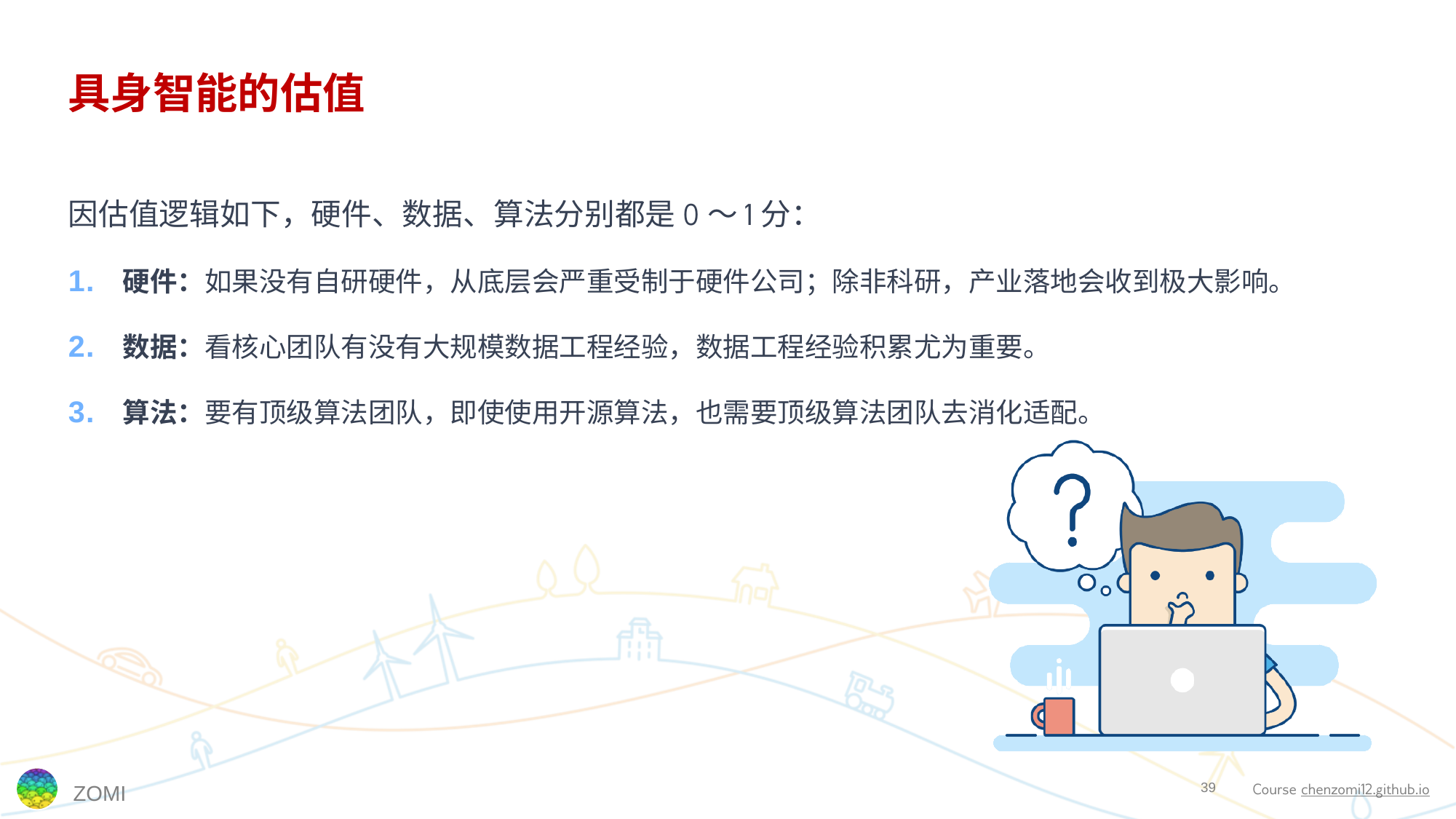

# 具身智能的估值
因估值逻辑如下，硬件、数据、算法分别都是0～1分：
硬件：如果没有自研硬件，从底层会严重受制于硬件公司；除非科研，产业落地会收到极大影响。
数据：看核心团队有没有大规模数据工程经验，数据工程经验积累尤为重要。
算法：要有顶级算法团队，即使使用开源算法，也需要顶级算法团队去消化适配。